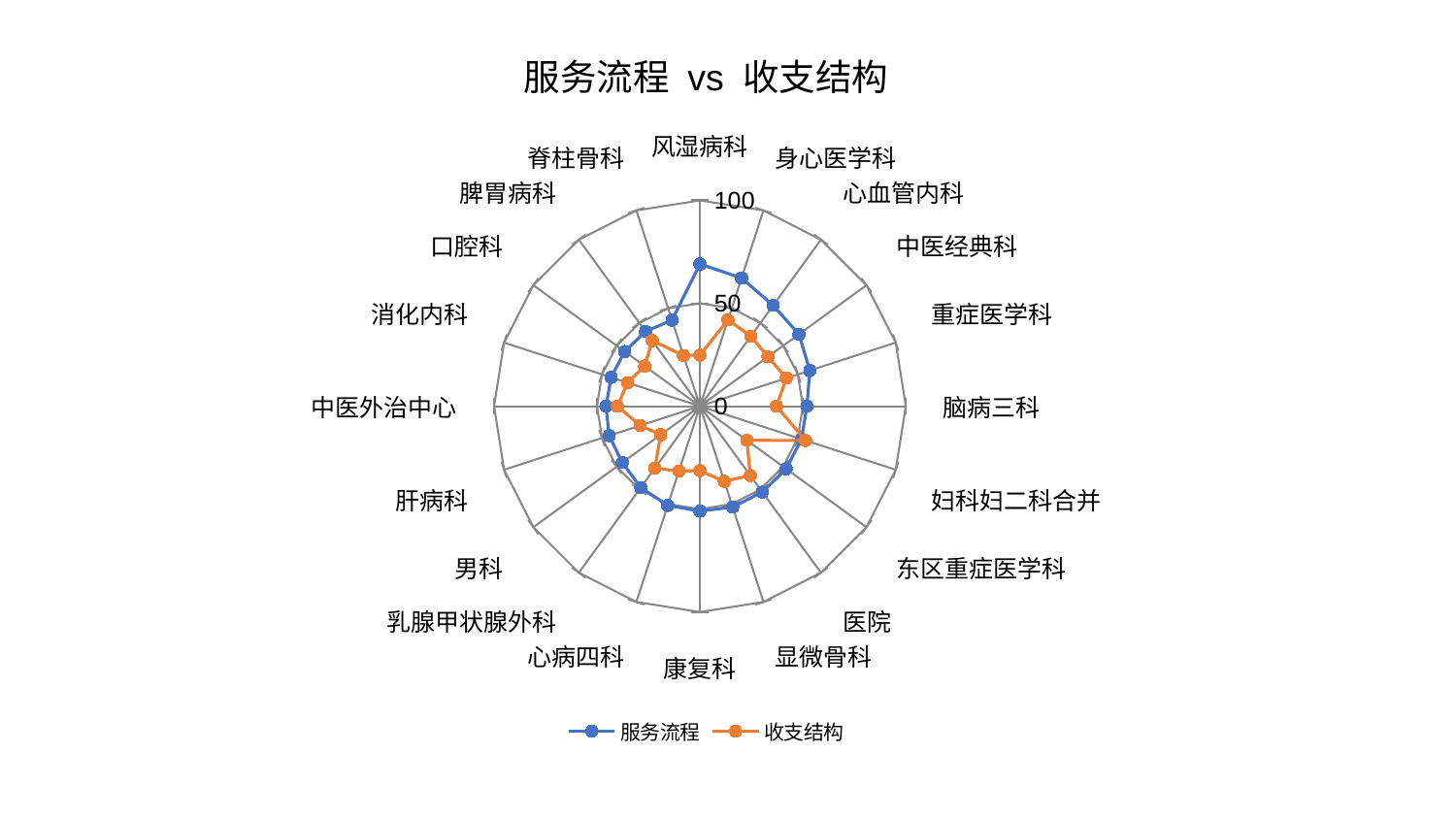

### Chart: 服务流程 vs 收支结构

| Category | 服务流程 | 收支结构 |
|---|---|---|
| 风湿病科 | 69.07218598462589 | 24.86057376614856 |
| 身心医学科 | 65.47152460522824 | 44.08092399198063 |
| 心血管内科 | 60.542398441693756 | 42.10856699874219 |
| 中医经典科 | 59.44244039404909 | 40.85031834790607 |
| 重症医学科 | 56.14494750604931 | 44.193578362026415 |
| 脑病三科 | 51.9510504681632 | 37.18307464982073 |
| 妇科妇二科合并 | 51.8983793643923 | 53.965259500618735 |
| 东区重症医学科 | 51.804698501984575 | 28.22350328120592 |
| 医院 | 51.59040550398939 | 41.59504062083707 |
| 显微骨科 | 51.54071386198892 | 38.45092415999363 |
| 康复科 | 50.99692642311672 | 31.331642599660054 |
| 心病四科 | 50.68324047922445 | 33.143264027608275 |
| 乳腺甲状腺外科 | 48.893932859740346 | 37.23658278951991 |
| 男科 | 46.60703960219209 | 23.544108326436266 |
| 肝病科 | 46.359437831206435 | 30.493547668041312 |
| 中医外治中心 | 45.636681123846536 | 40.14080837195274 |
| 消化内科 | 45.31665605816261 | 36.968393751431684 |
| 口腔科 | 45.18747761430103 | 33.17747710944093 |
| 脾胃病科 | 44.92620465670724 | 39.406028243418625 |
| 脊柱骨科 | 43.95750409264634 | 25.944536061961376 |
64